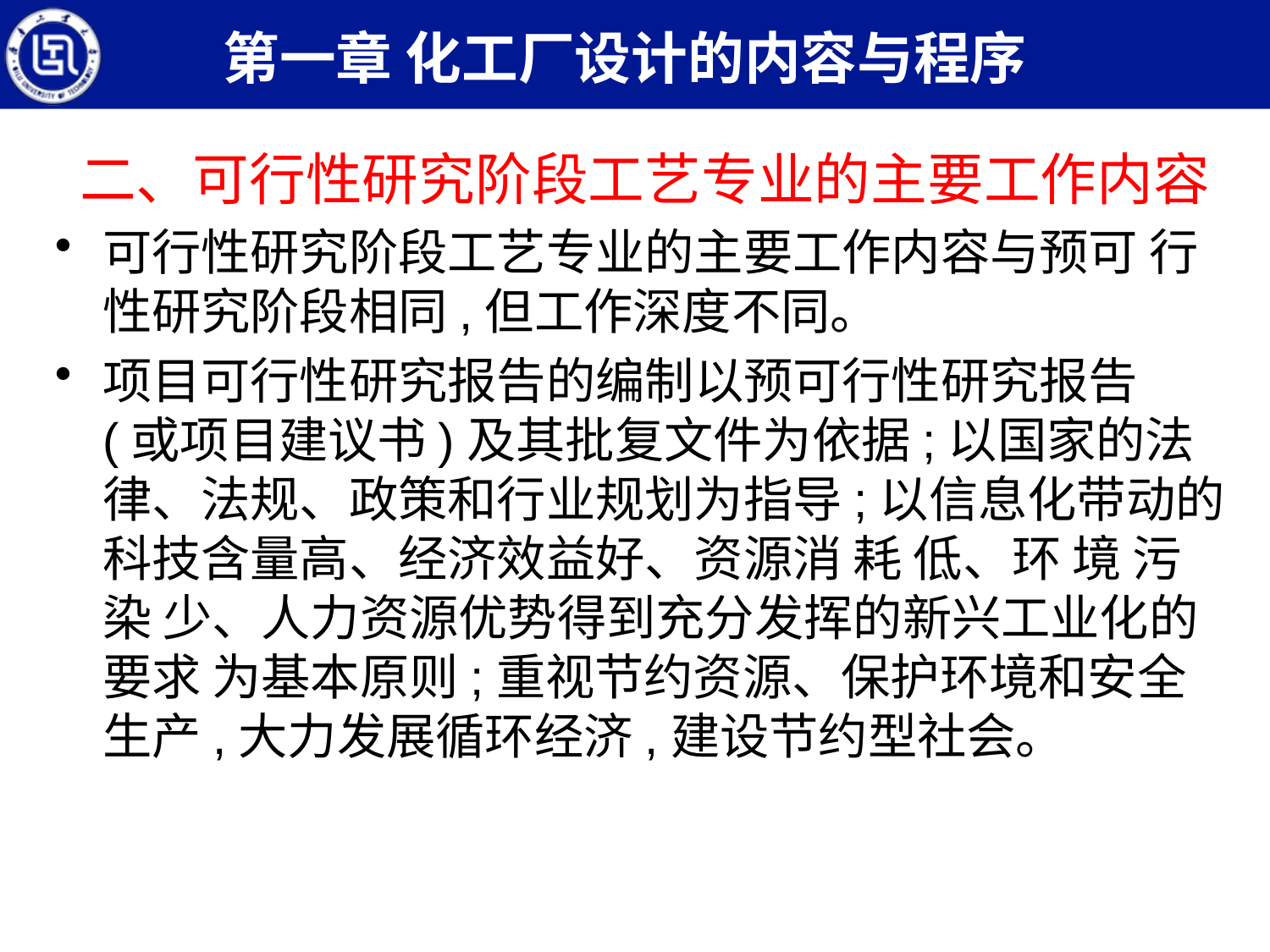

第一章 化工厂设计的内容与程序
二、可行性研究阶段工艺专业的主要工作内容
可行性研究阶段工艺专业的主要工作内容与预可 行性研究阶段相同,但工作深度不同。
项目可行性研究报告的编制以预可行性研究报告(或项目建议书)及其批复文件为依据;以国家的法 律、法规、政策和行业规划为指导;以信息化带动的 科技含量高、经济效益好、资源消 耗 低、环 境 污 染 少、人力资源优势得到充分发挥的新兴工业化的要求 为基本原则;重视节约资源、保护环境和安全生产,大力发展循环经济,建设节约型社会。